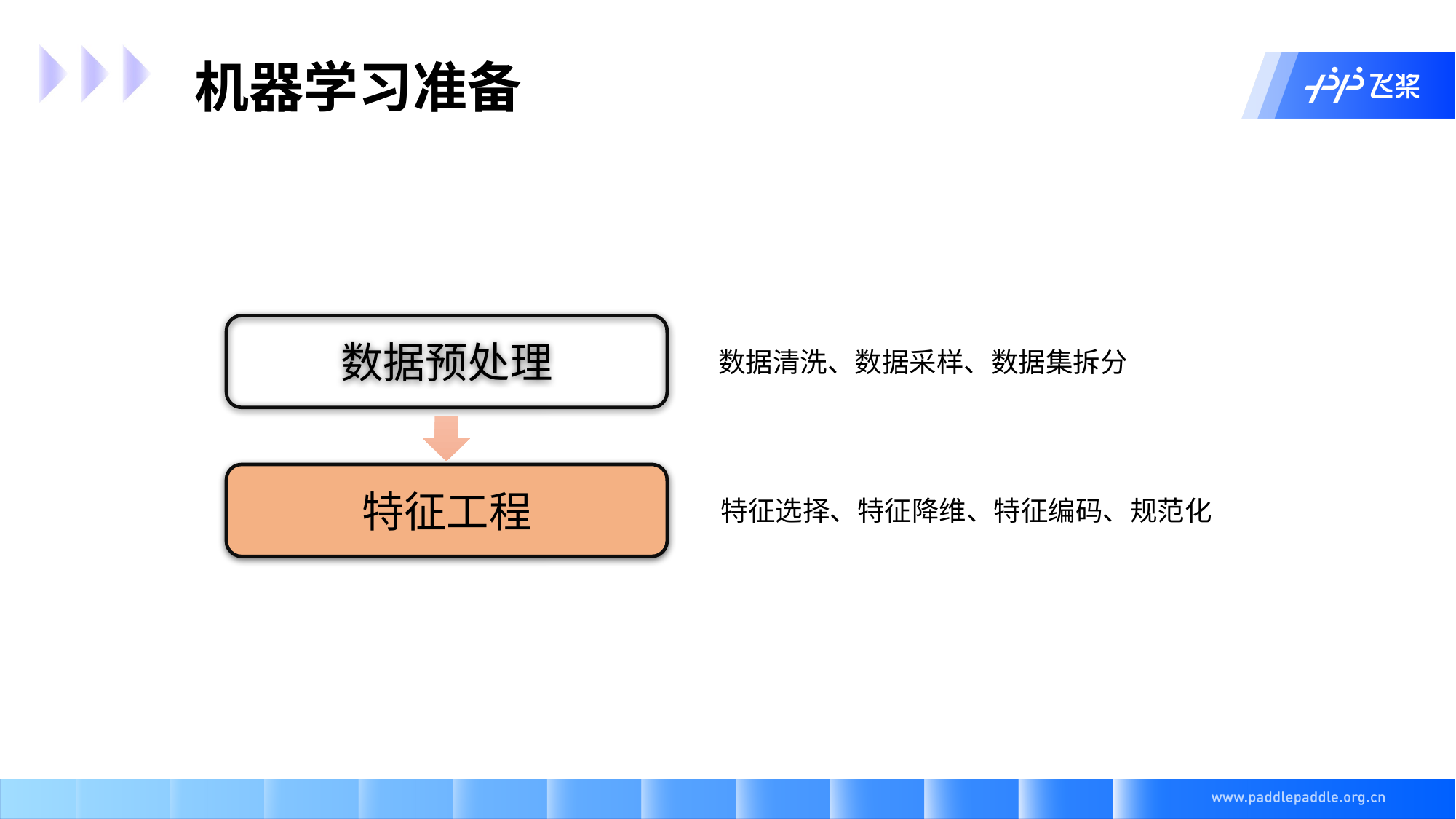

机器学习准备
数据预处理
数据清洗、数据采样、数据集拆分

特征工程
特征选择、特征降维、特征编码、规范化